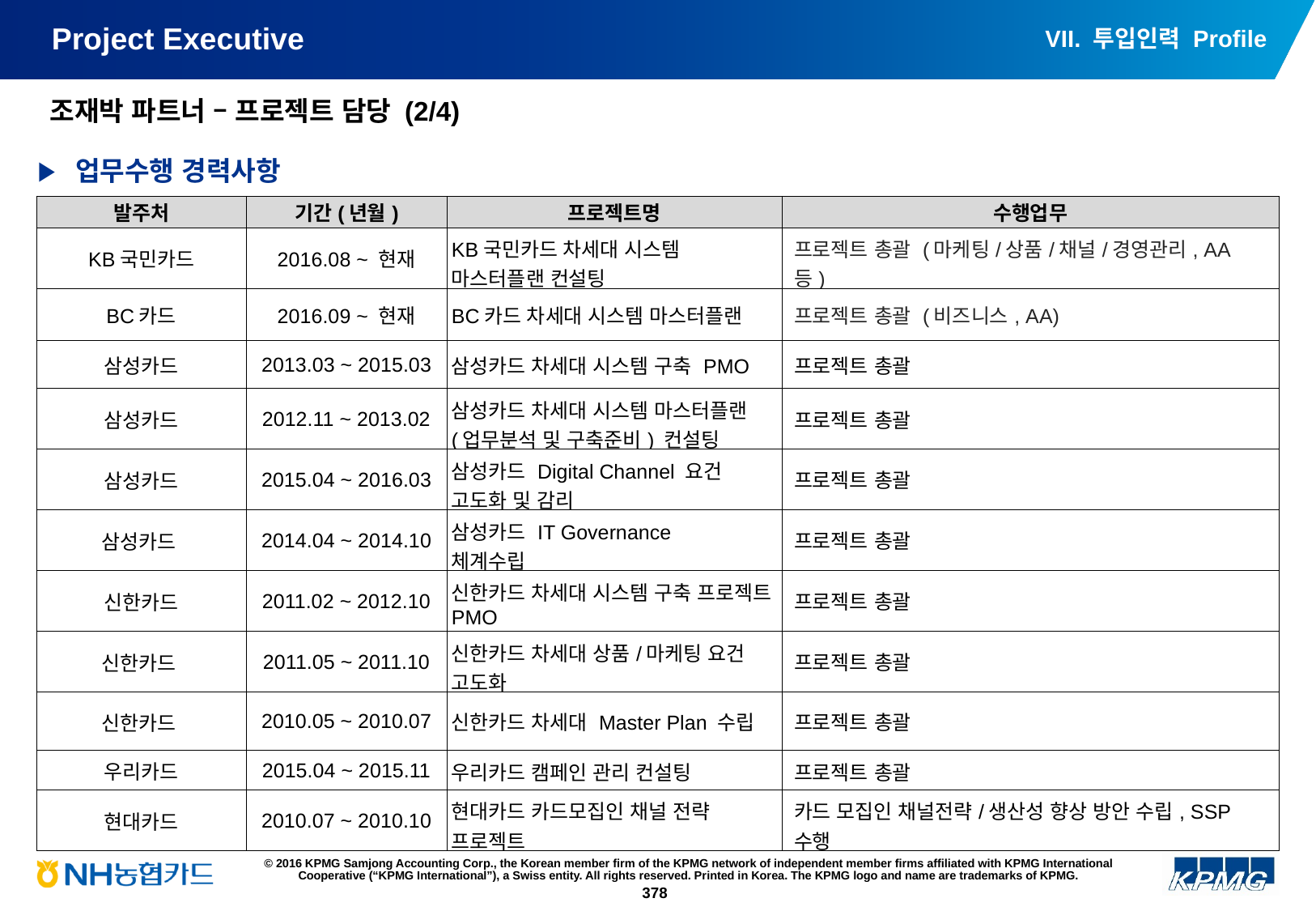

VII. 투입인력 Profile
# Project Executive
조재박 파트너 – 프로젝트 담당 (2/4)
업무수행 경력사항
| 발주처 | 기간(년월) | 프로젝트명 | 수행업무 |
| --- | --- | --- | --- |
| KB국민카드 | 2016.08 ~ 현재 | KB국민카드 차세대 시스템 마스터플랜 컨설팅 | 프로젝트 총괄 (마케팅/상품/채널/경영관리, AA 등) |
| BC카드 | 2016.09 ~ 현재 | BC카드 차세대 시스템 마스터플랜 | 프로젝트 총괄 (비즈니스, AA) |
| 삼성카드 | 2013.03 ~ 2015.03 | 삼성카드 차세대 시스템 구축 PMO | 프로젝트 총괄 |
| 삼성카드 | 2012.11 ~ 2013.02 | 삼성카드 차세대 시스템 마스터플랜 (업무분석 및 구축준비) 컨설팅 | 프로젝트 총괄 |
| 삼성카드 | 2015.04 ~ 2016.03 | 삼성카드 Digital Channel 요건 고도화 및 감리 | 프로젝트 총괄 |
| 삼성카드 | 2014.04 ~ 2014.10 | 삼성카드 IT Governance 체계수립 | 프로젝트 총괄 |
| 신한카드 | 2011.02 ~ 2012.10 | 신한카드 차세대 시스템 구축 프로젝트 PMO | 프로젝트 총괄 |
| 신한카드 | 2011.05 ~ 2011.10 | 신한카드 차세대 상품/마케팅 요건 고도화 | 프로젝트 총괄 |
| 신한카드 | 2010.05 ~ 2010.07 | 신한카드 차세대 Master Plan 수립 | 프로젝트 총괄 |
| 우리카드 | 2015.04 ~ 2015.11 | 우리카드 캠페인 관리 컨설팅 | 프로젝트 총괄 |
| 현대카드 | 2010.07 ~ 2010.10 | 현대카드 카드모집인 채널 전략 프로젝트 | 카드 모집인 채널전략/생산성 향상 방안 수립, SSP 수행 |